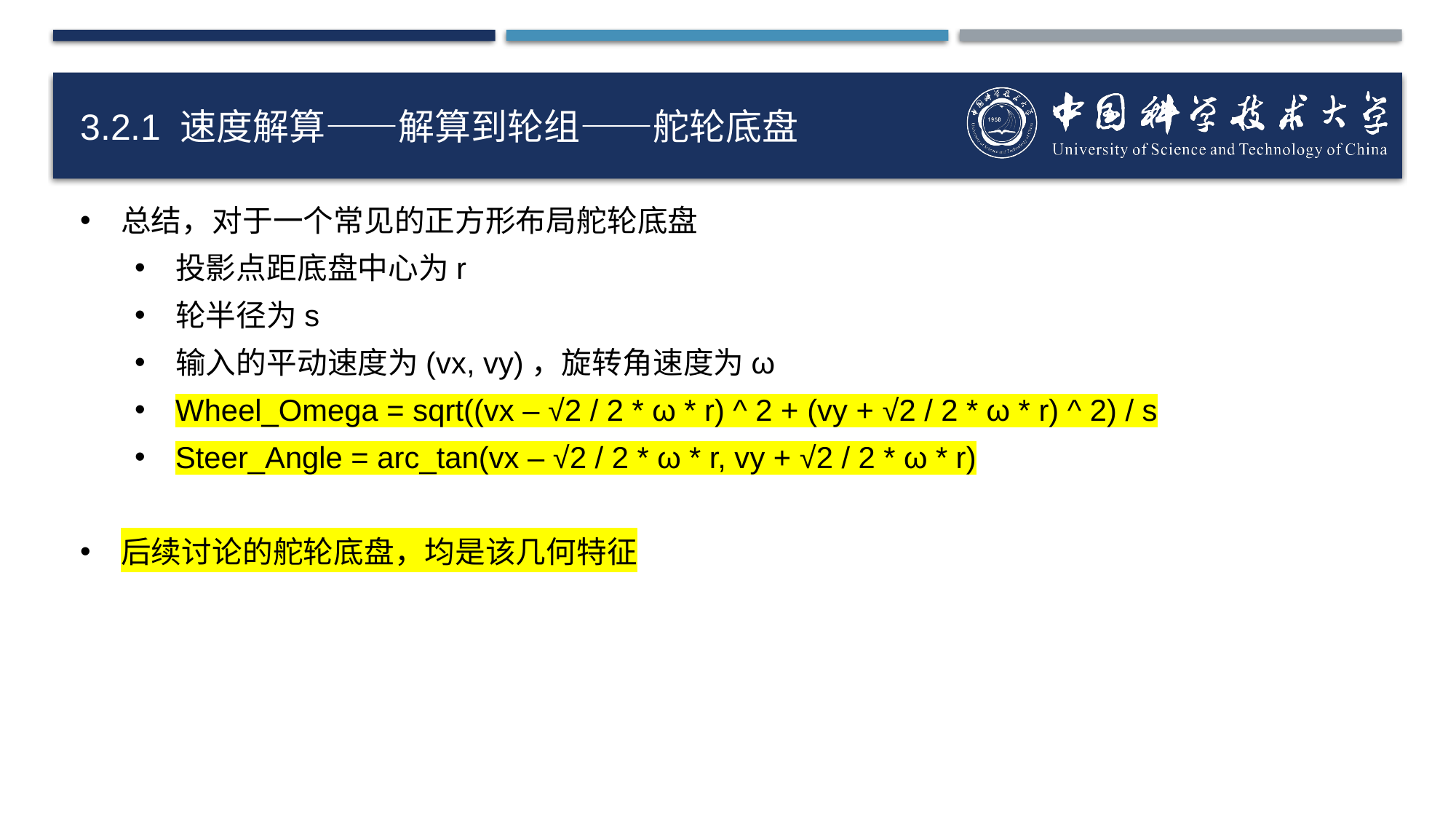

# 3.2.1 速度解算——解算到轮组——舵轮底盘
总结，对于一个常见的正方形布局舵轮底盘
投影点距底盘中心为r
轮半径为s
输入的平动速度为(vx, vy)，旋转角速度为ω
Wheel_Omega = sqrt((vx – √2 / 2 * ω * r) ^ 2 + (vy + √2 / 2 * ω * r) ^ 2) / s
Steer_Angle = arc_tan(vx – √2 / 2 * ω * r, vy + √2 / 2 * ω * r)

后续讨论的舵轮底盘，均是该几何特征